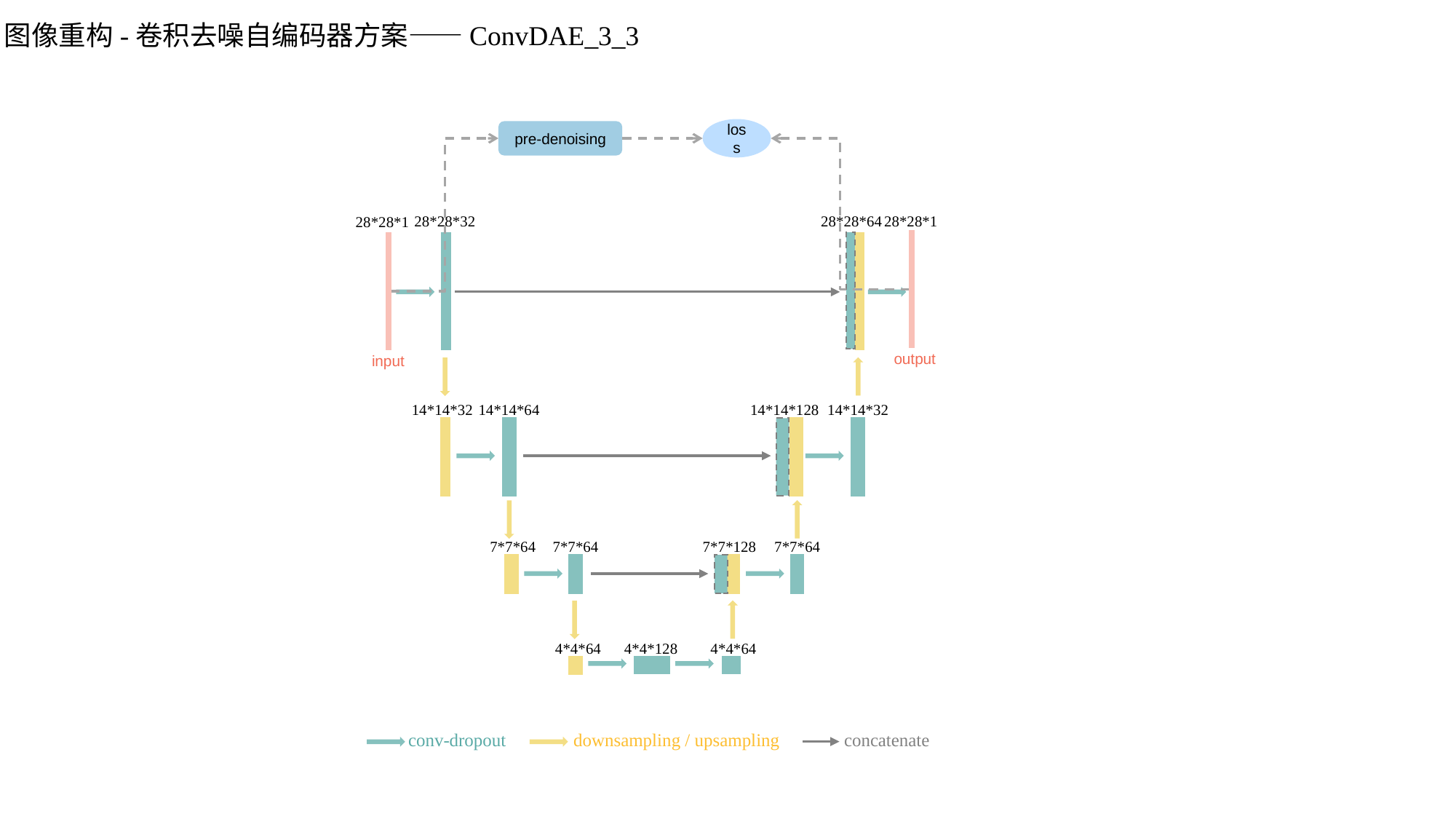

图像重构-卷积去噪自编码器方案——ConvDAE_3_3
loss
pre-denoising
28*28*32

28*28*64

28*28*1

output
28*28*1

input

14*14*32

14*14*64

14*14*128

14*14*32

7*7*64

7*7*64

7*7*128

7*7*64

4*4*64

4*4*128

4*4*64

conv-dropout

downsampling / upsampling

concatenate